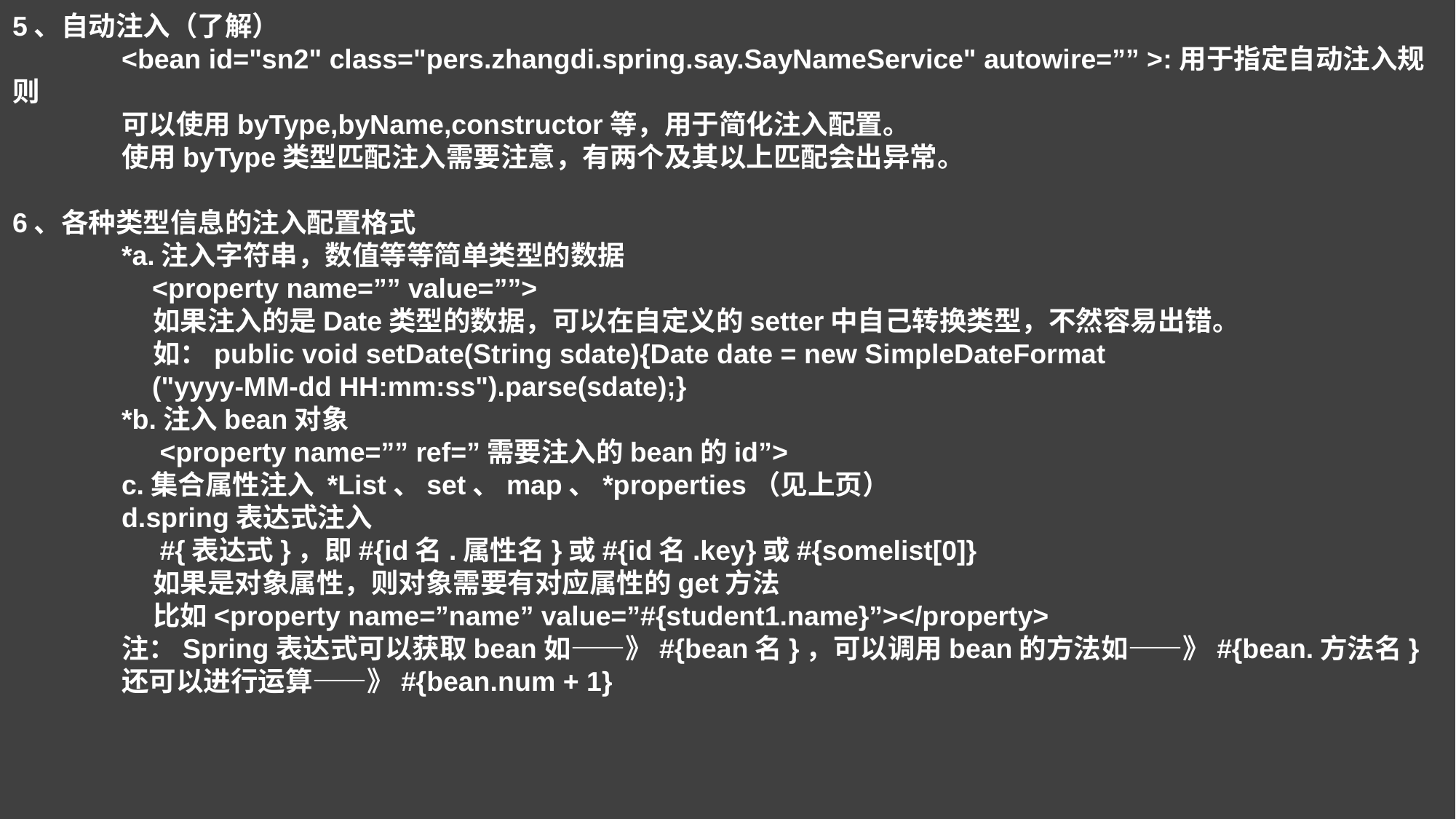

5、自动注入（了解）
	<bean id="sn2" class="pers.zhangdi.spring.say.SayNameService" autowire=”” >:用于指定自动注入规则
	可以使用byType,byName,constructor等，用于简化注入配置。
	使用byType类型匹配注入需要注意，有两个及其以上匹配会出异常。

6、各种类型信息的注入配置格式
	*a.注入字符串，数值等等简单类型的数据
	    <property name=”” value=””>
	    如果注入的是Date类型的数据，可以在自定义的setter中自己转换类型，不然容易出错。
	    如：public void setDate(String sdate){Date date = new SimpleDateFormat
	    ("yyyy-MM-dd HH:mm:ss").parse(sdate);}
	*b.注入bean对象
	     <property name=”” ref=”需要注入的bean的id”>
	c.集合属性注入 *List、set、map、*properties（见上页）
	d.spring表达式注入
	     #{表达式}，即#{id名.属性名}或#{id名.key}或#{somelist[0]}
	    如果是对象属性，则对象需要有对应属性的get方法
	    比如<property name=”name” value=”#{student1.name}”></property>
	注：Spring表达式可以获取bean如——》#{bean名}，可以调用bean的方法如——》#{bean.方法名}
	还可以进行运算——》#{bean.num + 1}